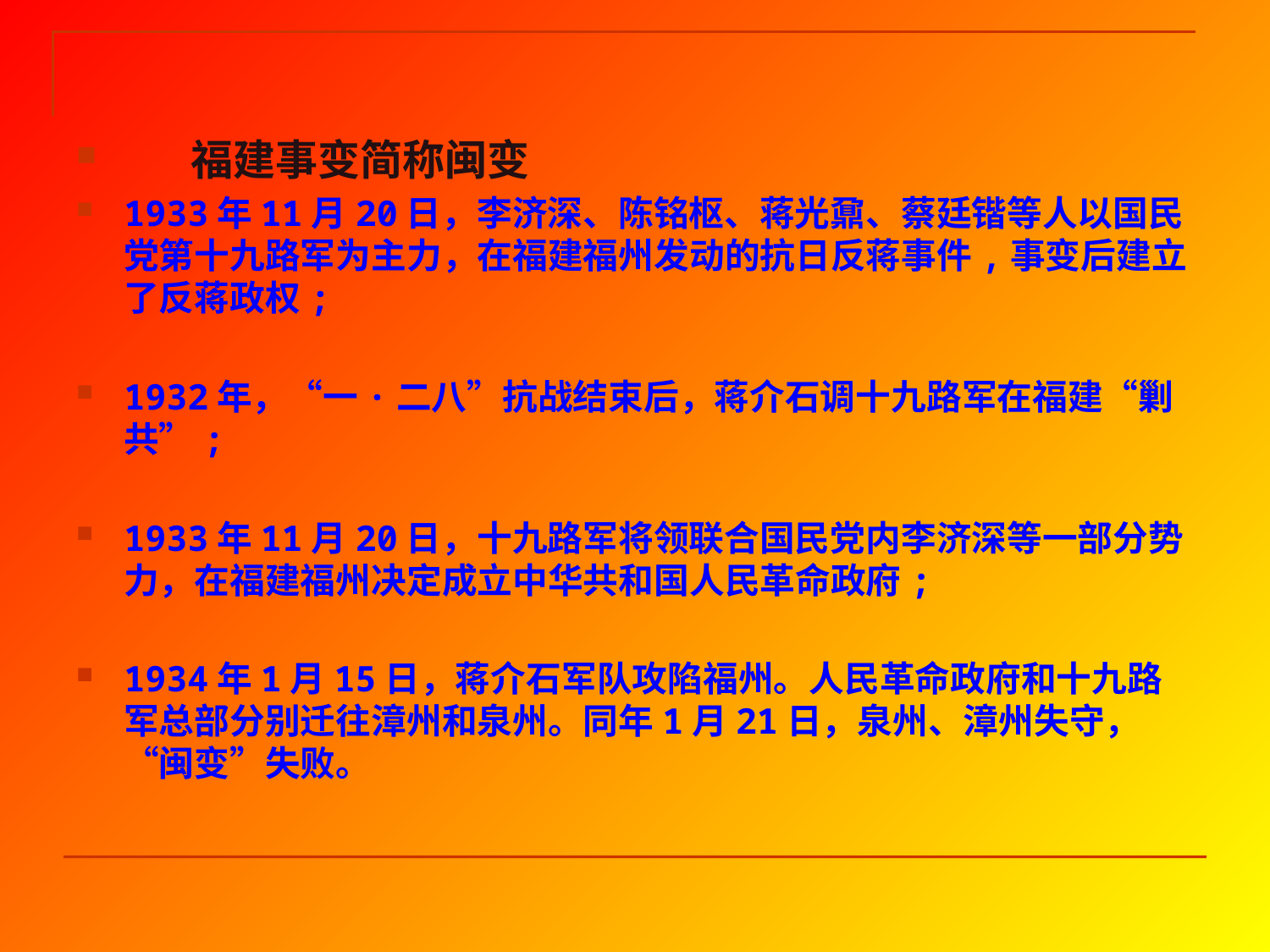

福建事变简称闽变
1933年11月20日，李济深、陈铭枢、蒋光鼐、蔡廷锴等人以国民党第十九路军为主力，在福建福州发动的抗日反蒋事件,事变后建立了反蒋政权;

1932年，“一·二八”抗战结束后，蒋介石调十九路军在福建“剿共”;

1933年11月20日，十九路军将领联合国民党内李济深等一部分势力，在福建福州决定成立中华共和国人民革命政府;

1934年1月15日，蒋介石军队攻陷福州。人民革命政府和十九路军总部分别迁往漳州和泉州。同年1月21日，泉州、漳州失守，“闽变”失败。